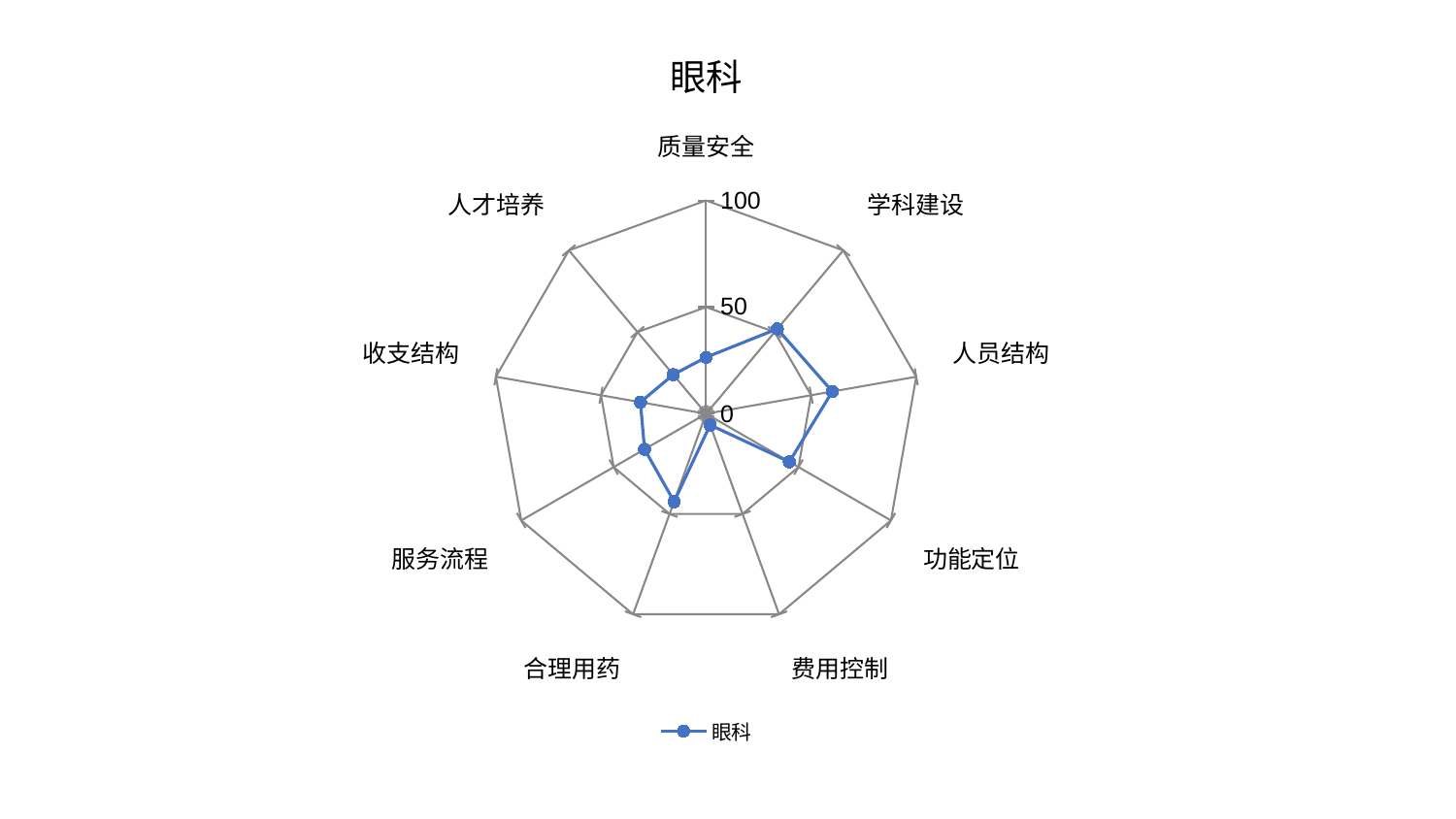

### Chart: 眼科

| Category | 眼科 |
|---|---|
| 质量安全 | 26.46895312961302 |
| 学科建设 | 51.94718517763085 |
| 人员结构 | 60.067879053155 |
| 功能定位 | 45.066504988881775 |
| 费用控制 | 5.6133425342546595 |
| 合理用药 | 43.818148046860664 |
| 服务流程 | 33.30632029985881 |
| 收支结构 | 31.250238632880237 |
| 人才培养 | 23.939448443750365 |
88